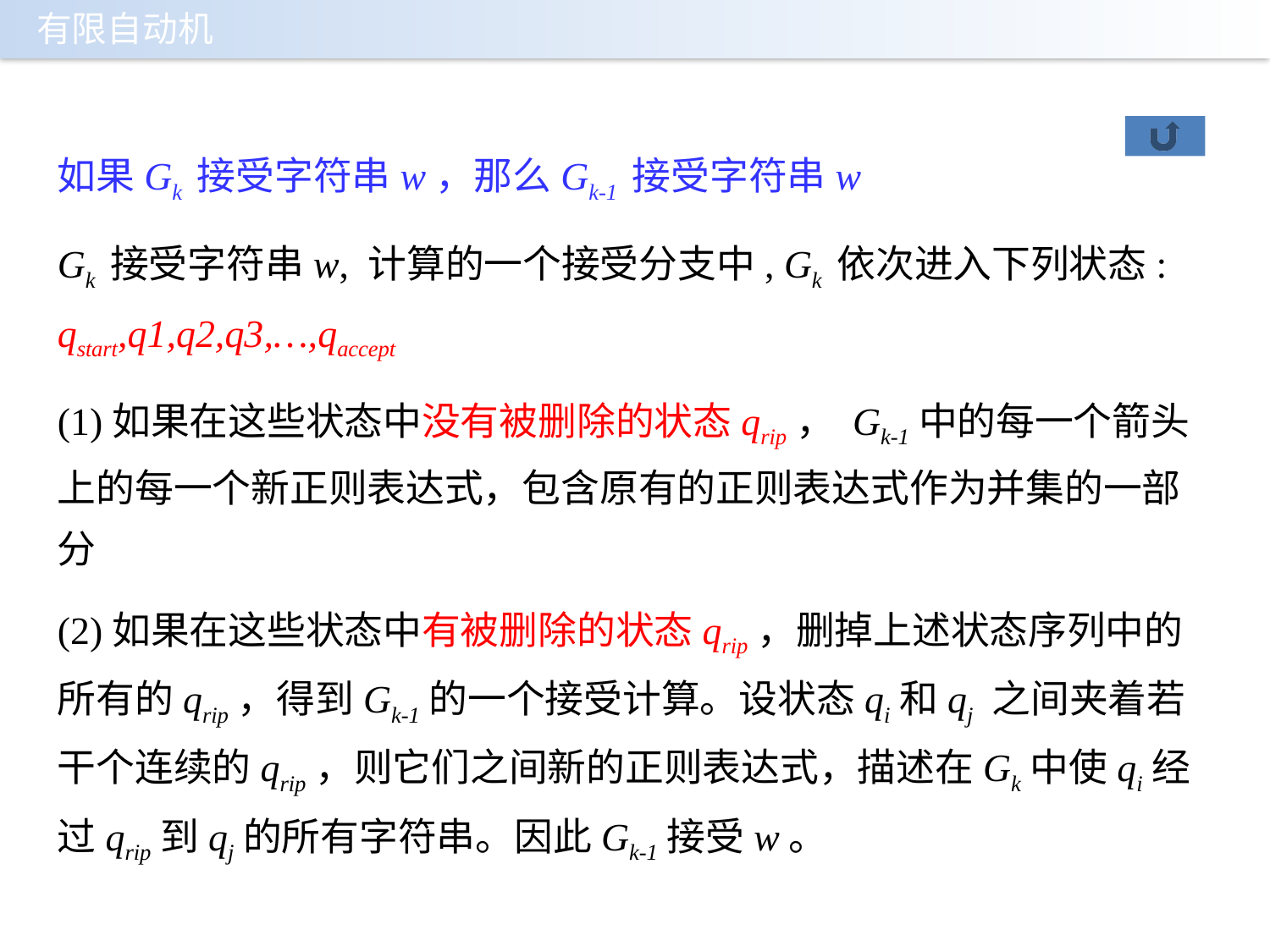

如果Gk 接受字符串w，那么Gk-1 接受字符串w
Gk 接受字符串w, 计算的一个接受分支中, Gk 依次进入下列状态: qstart,q1,q2,q3,…,qaccept
(1)如果在这些状态中没有被删除的状态qrip， Gk-1中的每一个箭头上的每一个新正则表达式，包含原有的正则表达式作为并集的一部分
(2)如果在这些状态中有被删除的状态qrip，删掉上述状态序列中的所有的qrip，得到Gk-1的一个接受计算。设状态qi和qj 之间夹着若干个连续的qrip，则它们之间新的正则表达式，描述在Gk中使qi经过qrip到qj的所有字符串。因此Gk-1接受w。